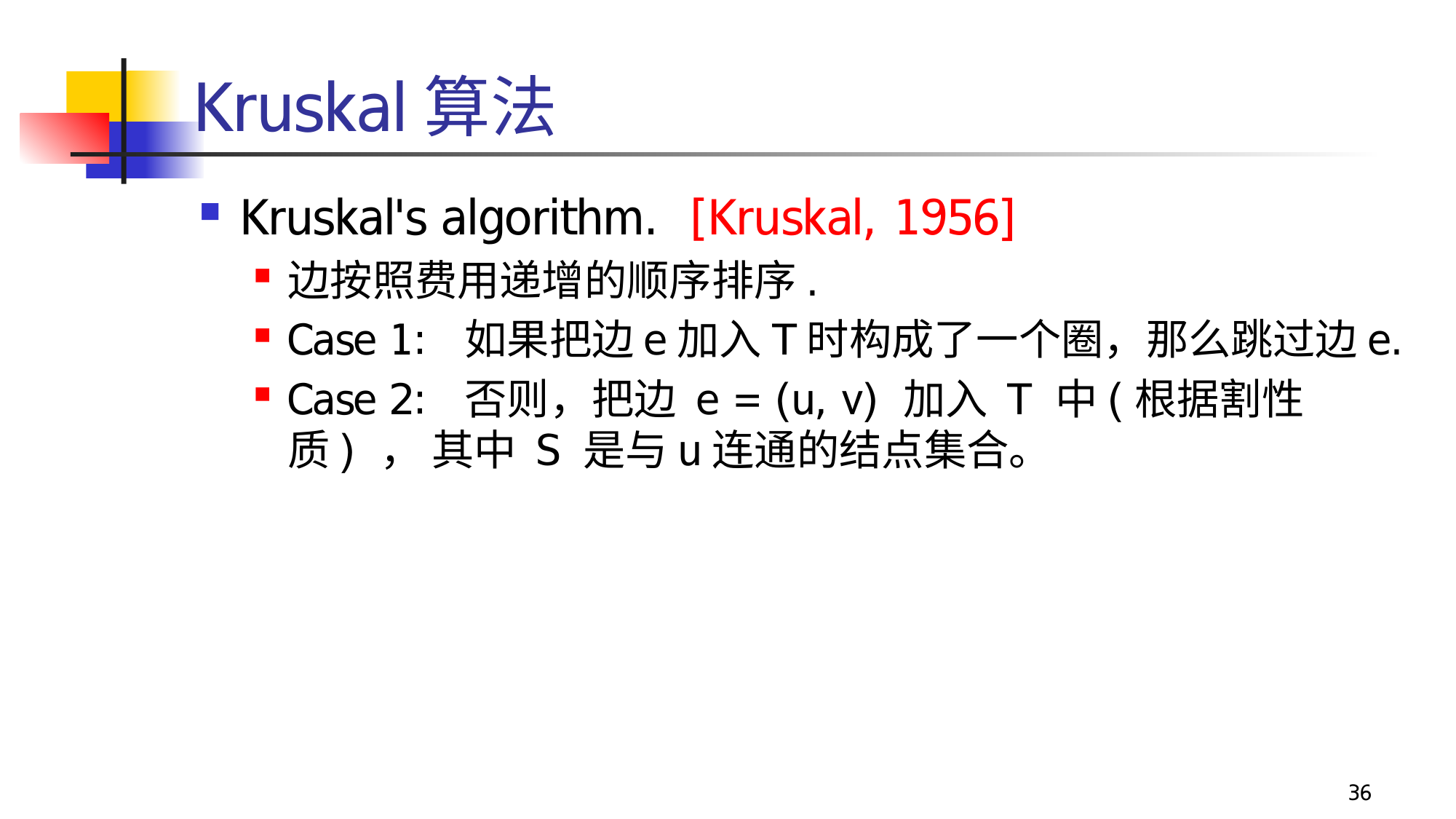

# Kruskal算法
Kruskal's algorithm.  [Kruskal, 1956]
边按照费用递增的顺序排序.
Case 1:  如果把边e加入T时构成了一个圈，那么跳过边e.
Case 2:  否则，把边 e = (u, v) 加入 T 中(根据割性质) ， 其中 S 是与u连通的结点集合。

36